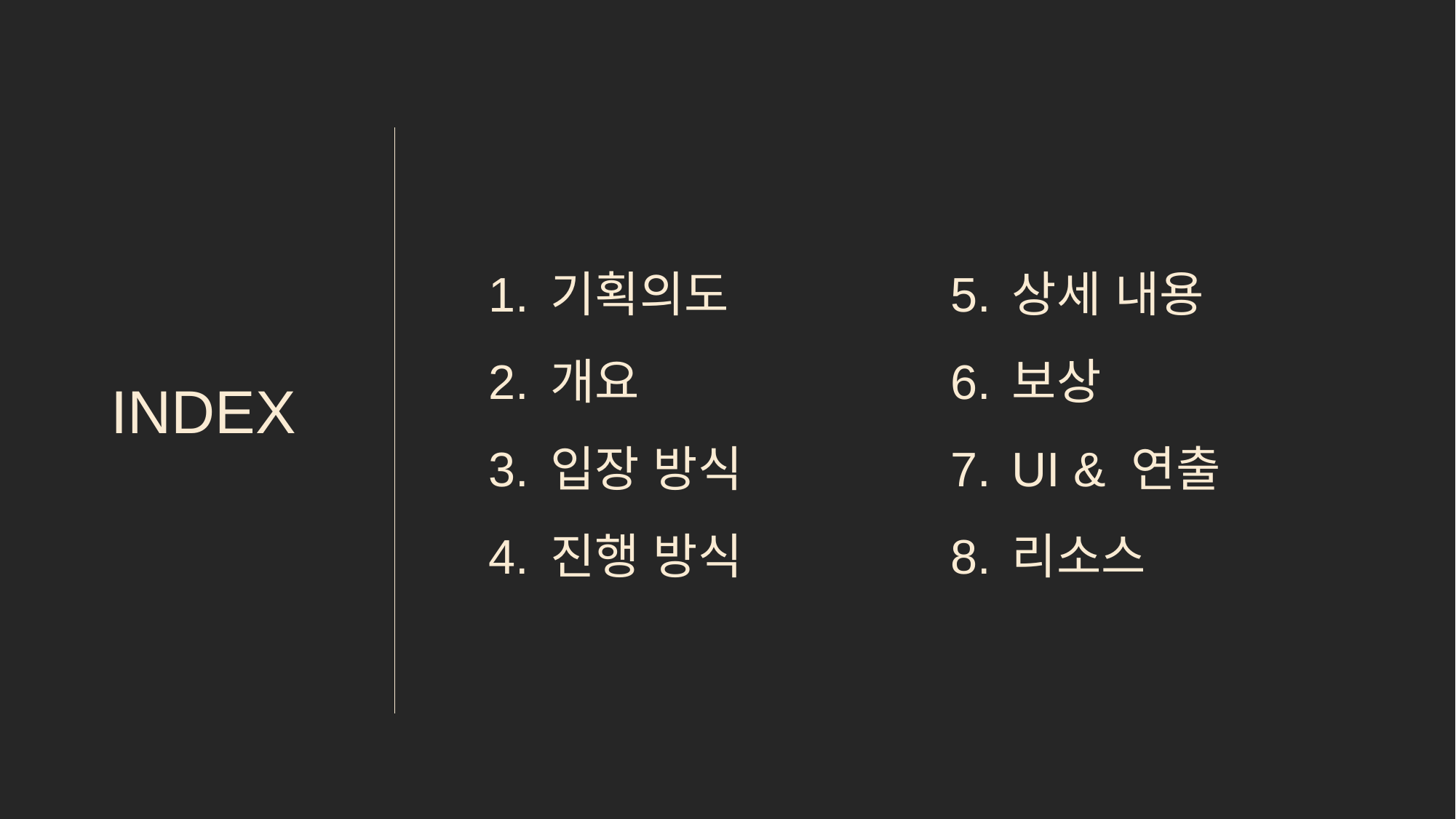

기획의도
개요
입장 방식
진행 방식
상세 내용
보상
UI & 연출
리소스
INDEX